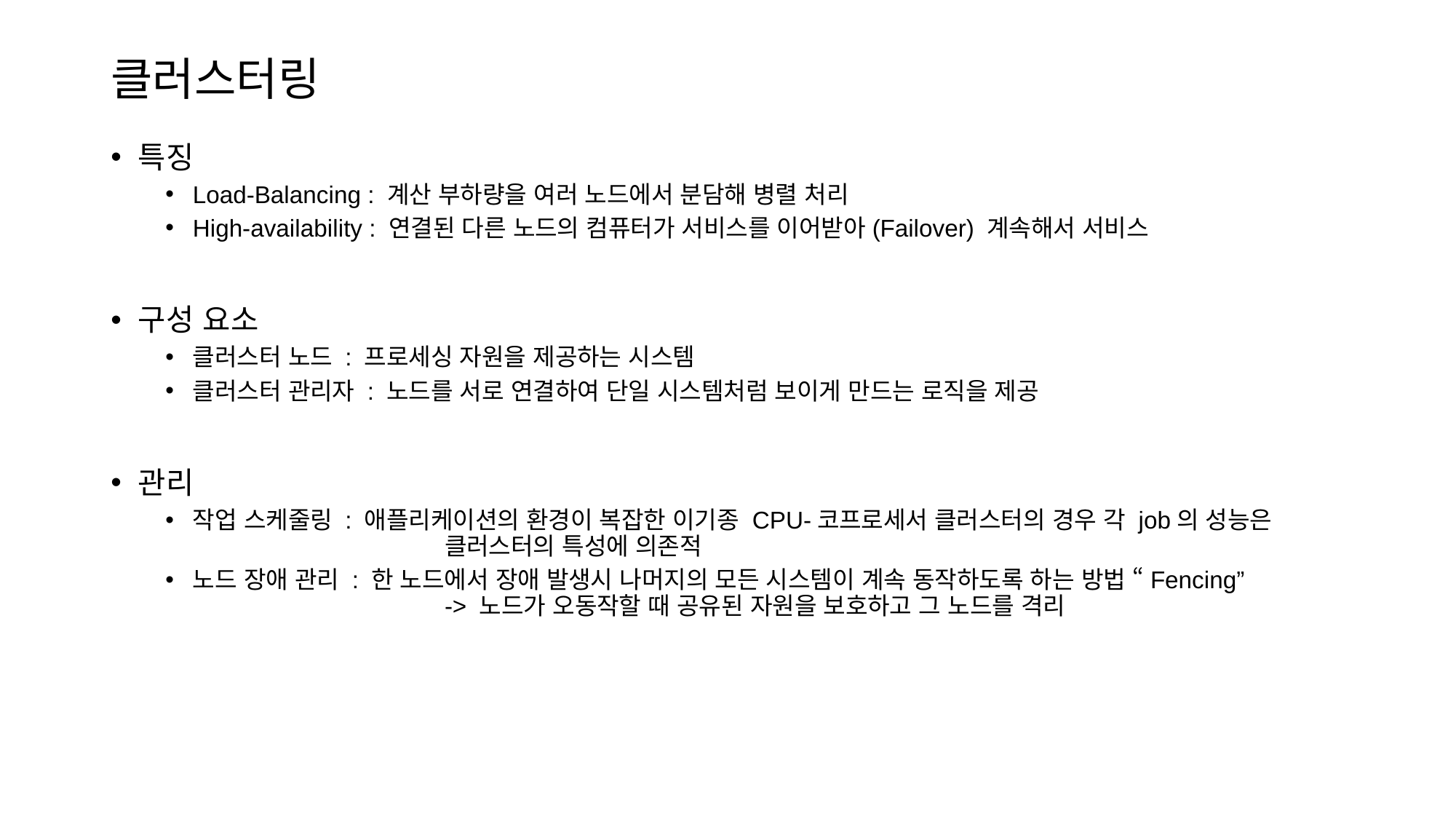

# 클러스터링
특징
Load-Balancing : 계산 부하량을 여러 노드에서 분담해 병렬 처리
High-availability : 연결된 다른 노드의 컴퓨터가 서비스를 이어받아(Failover) 계속해서 서비스

구성 요소
클러스터 노드 : 프로세싱 자원을 제공하는 시스템
클러스터 관리자 : 노드를 서로 연결하여 단일 시스템처럼 보이게 만드는 로직을 제공

관리
작업 스케줄링 : 애플리케이션의 환경이 복잡한 이기종 CPU-코프로세서 클러스터의 경우 각 job의 성능은  		     클러스터의 특성에 의존적
노드 장애 관리 : 한 노드에서 장애 발생시 나머지의 모든 시스템이 계속 동작하도록 하는 방법 “Fencing”
  		     -> 노드가 오동작할 때 공유된 자원을 보호하고 그 노드를 격리